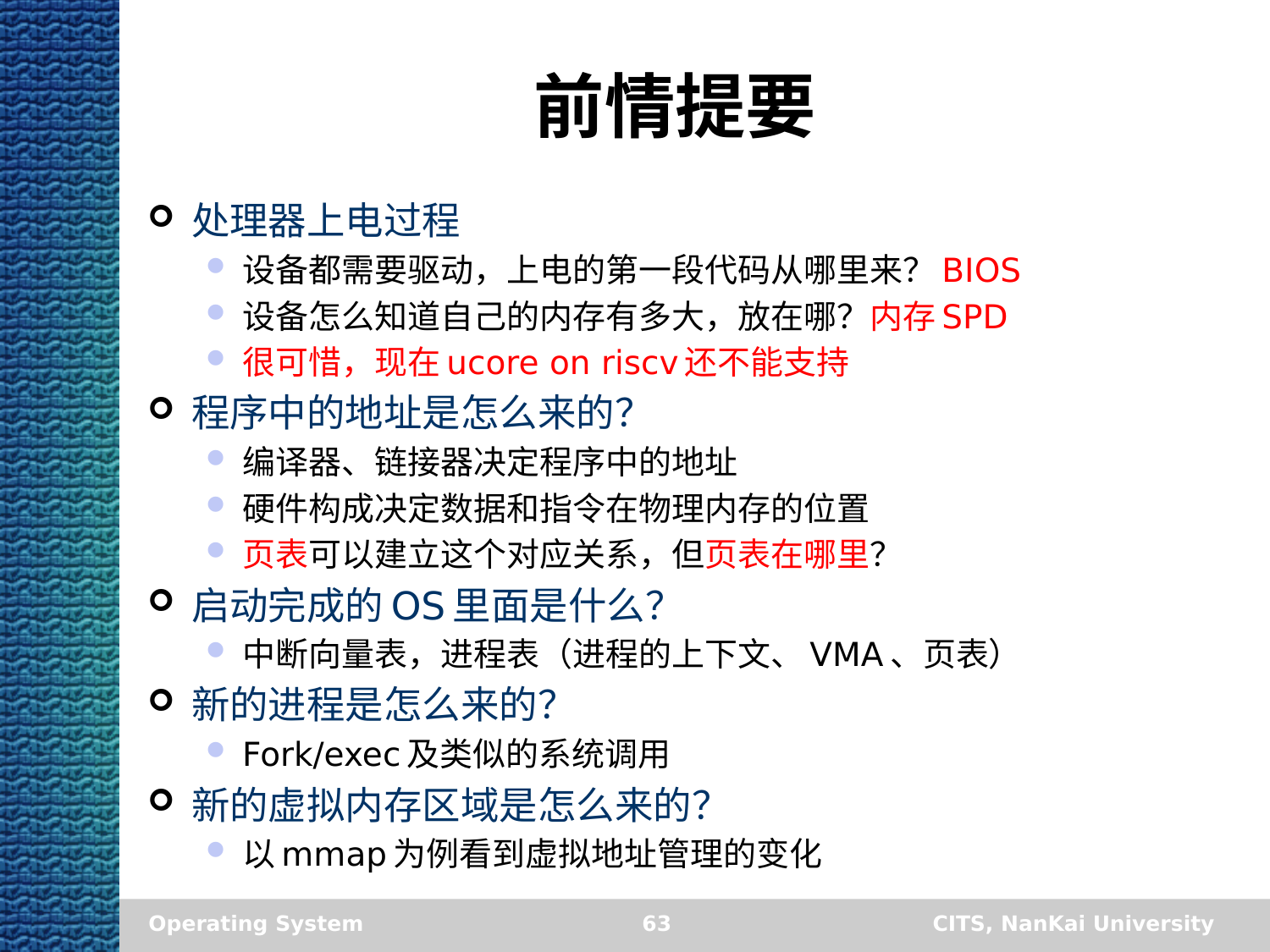

# 前情提要
处理器上电过程
设备都需要驱动，上电的第一段代码从哪里来？BIOS
设备怎么知道自己的内存有多大，放在哪？内存SPD
很可惜，现在ucore on riscv还不能支持
程序中的地址是怎么来的？
编译器、链接器决定程序中的地址
硬件构成决定数据和指令在物理内存的位置
页表可以建立这个对应关系，但页表在哪里？
启动完成的OS里面是什么？
中断向量表，进程表（进程的上下文、VMA、页表）
新的进程是怎么来的？
Fork/exec及类似的系统调用
新的虚拟内存区域是怎么来的？
以mmap为例看到虚拟地址管理的变化
Operating System
63
CITS, NanKai University